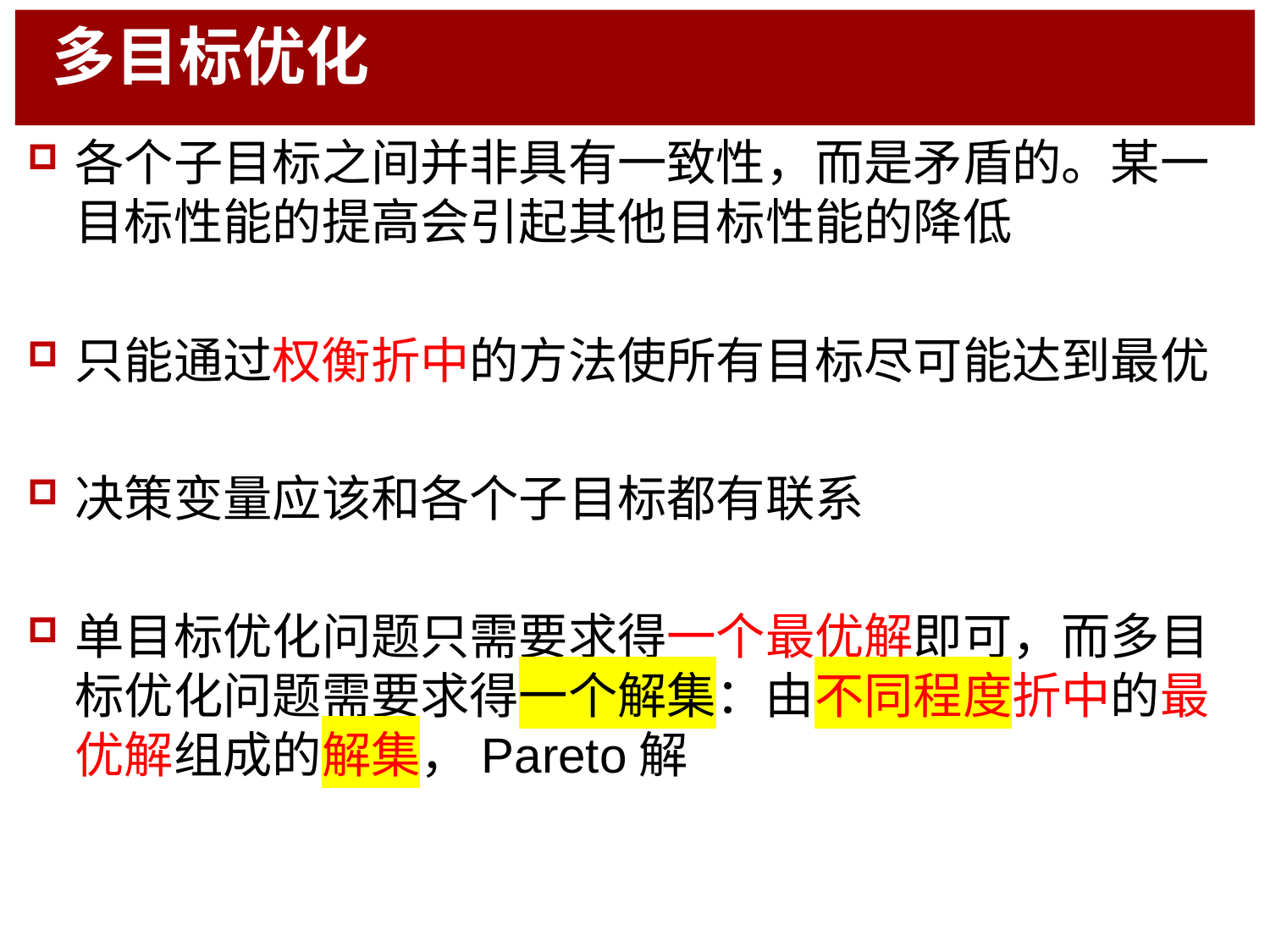

多目标优化
各个子目标之间并非具有一致性，而是矛盾的。某一目标性能的提高会引起其他目标性能的降低

只能通过权衡折中的方法使所有目标尽可能达到最优

决策变量应该和各个子目标都有联系

单目标优化问题只需要求得一个最优解即可，而多目标优化问题需要求得一个解集：由不同程度折中的最优解组成的解集，Pareto解